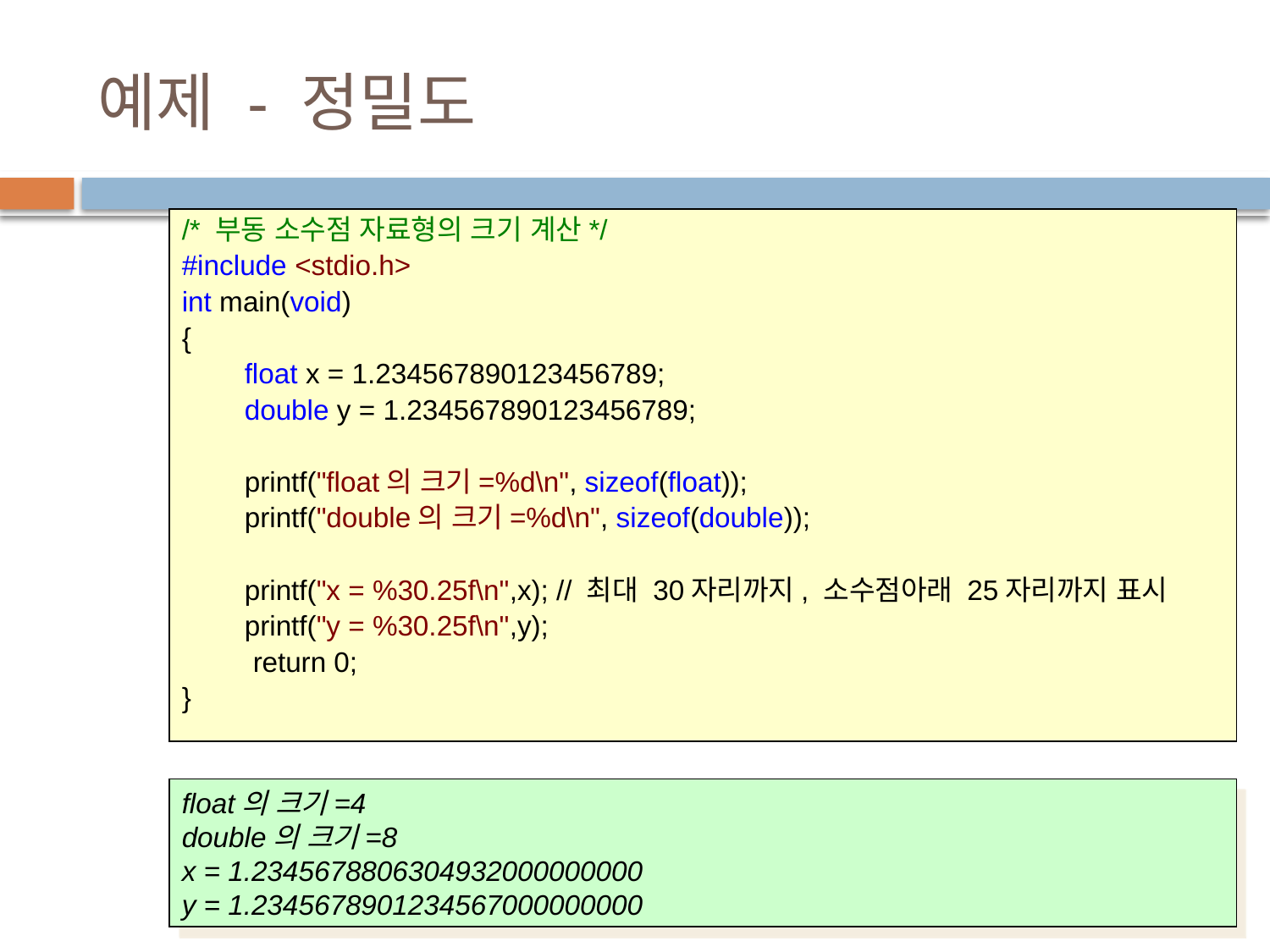

# 예제 - 정밀도
/* 부동 소수점 자료형의 크기 계산*/
#include <stdio.h>
int main(void)
{
        float x = 1.234567890123456789;
        double y = 1.234567890123456789;

        printf("float의 크기=%d\n", sizeof(float));
        printf("double의 크기=%d\n", sizeof(double));

        printf("x = %30.25f\n",x); // 최대 30자리까지, 소수점아래 25자리까지 표시
        printf("y = %30.25f\n",y);
	   return 0;
}
float의 크기=4
double의 크기=8
x = 1.2345678806304932000000000
y = 1.2345678901234567000000000